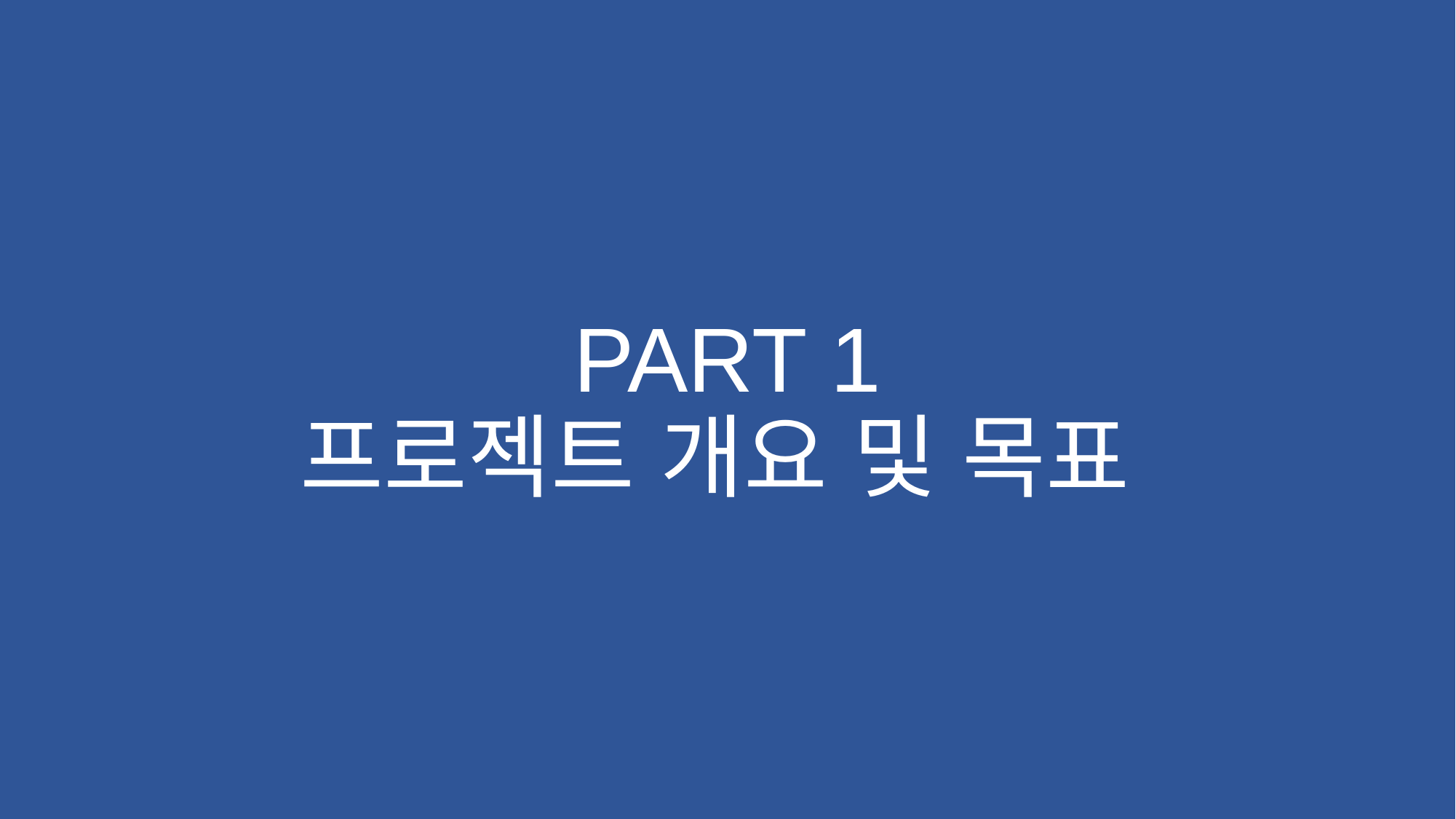

# PART 1 프로젝트 개요 및 목표